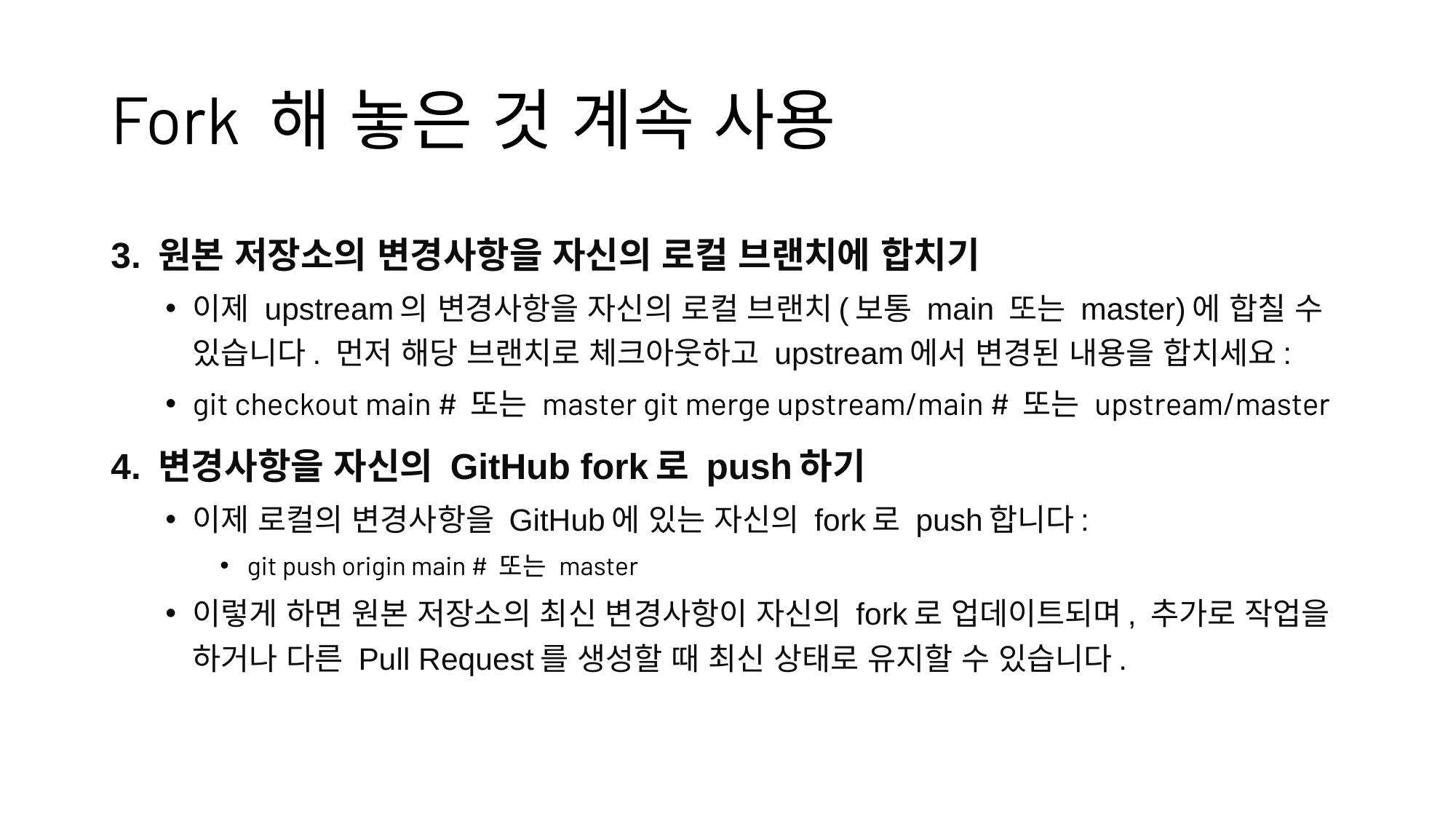

# Fork 해 놓은 것 계속 사용
3. 원본 저장소의 변경사항을 자신의 로컬 브랜치에 합치기
이제 upstream의 변경사항을 자신의 로컬 브랜치(보통 main 또는 master)에 합칠 수 있습니다. 먼저 해당 브랜치로 체크아웃하고 upstream에서 변경된 내용을 합치세요:
git checkout main # 또는 master git merge upstream/main # 또는 upstream/master
4. 변경사항을 자신의 GitHub fork로 push하기
이제 로컬의 변경사항을 GitHub에 있는 자신의 fork로 push합니다:
git push origin main # 또는 master
이렇게 하면 원본 저장소의 최신 변경사항이 자신의 fork로 업데이트되며, 추가로 작업을 하거나 다른 Pull Request를 생성할 때 최신 상태로 유지할 수 있습니다.